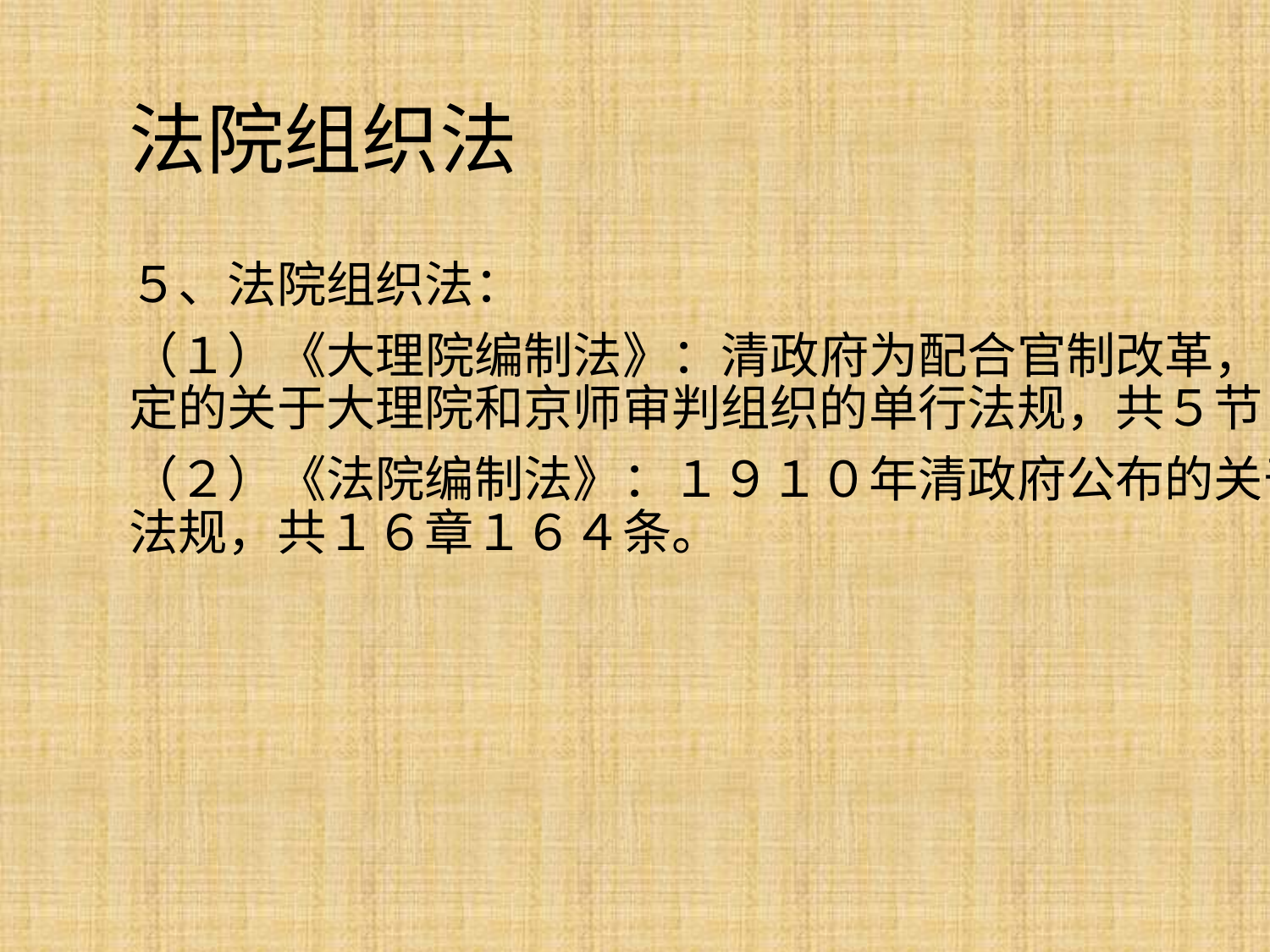

# 法院组织法
５、法院组织法：
（１）《大理院编制法》：清政府为配合官制改革，１９０６年制定的关于大理院和京师审判组织的单行法规，共５节４５条。
（２）《法院编制法》：１９１０年清政府公布的关于法院组织的法规，共１６章１６４条。